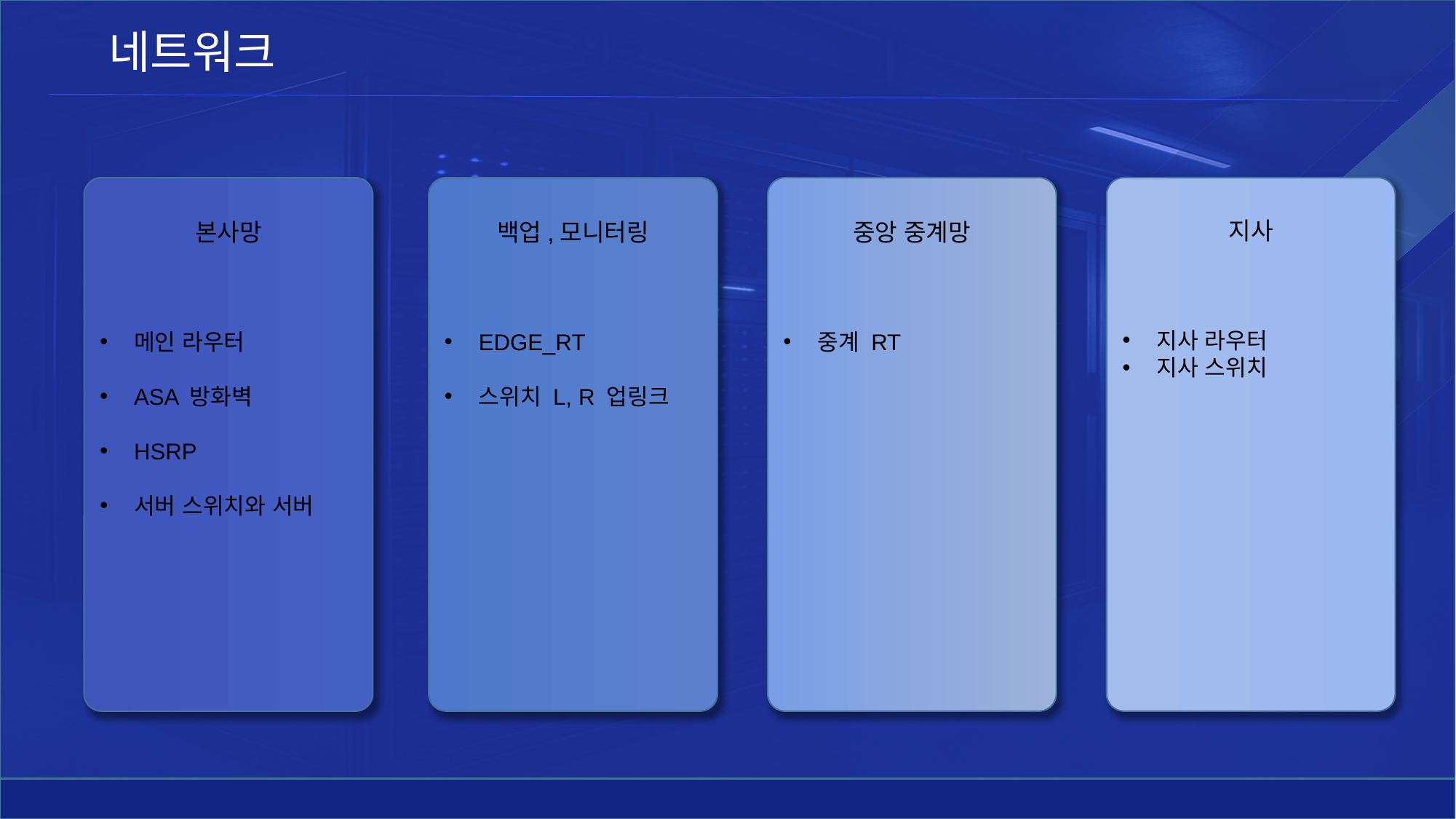

네트워크
중앙 중계망

중계 RT

지사

지사 라우터
지사 스위치
백업,모니터링

EDGE_RT
스위치 L, R 업링크
본사망

메인 라우터
ASA 방화벽
HSRP
서버 스위치와 서버